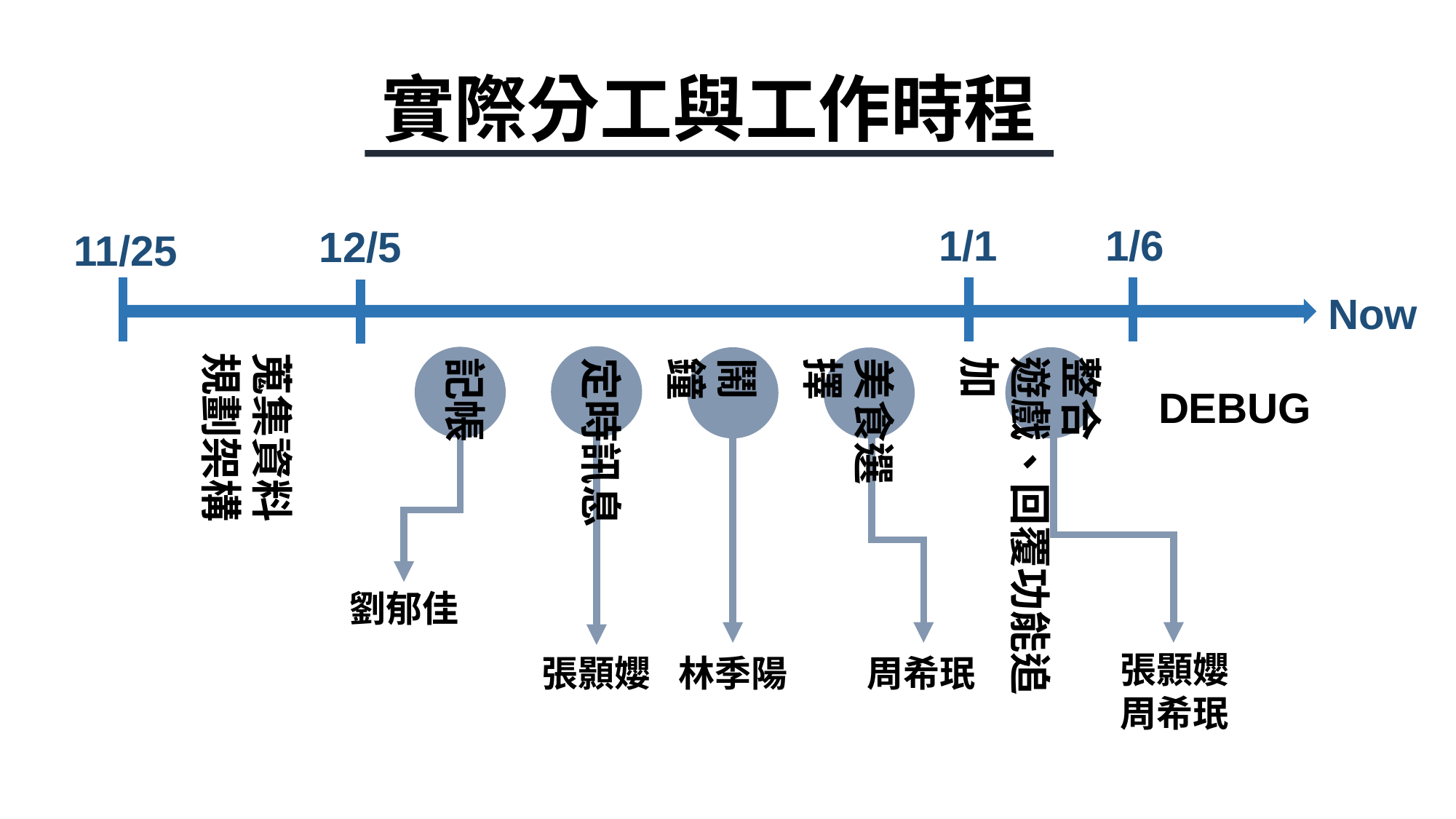

實際分工與工作時程

1/1
1/6
12/5
11/25

蒐集資料
規劃架構
整合
遊戲、回覆功能追加
記帳
定時訊息
鬧鐘
美食選擇
DEBUG
Now

劉郁佳
張顥孆
周希珉
張顥孆
林季陽
周希珉